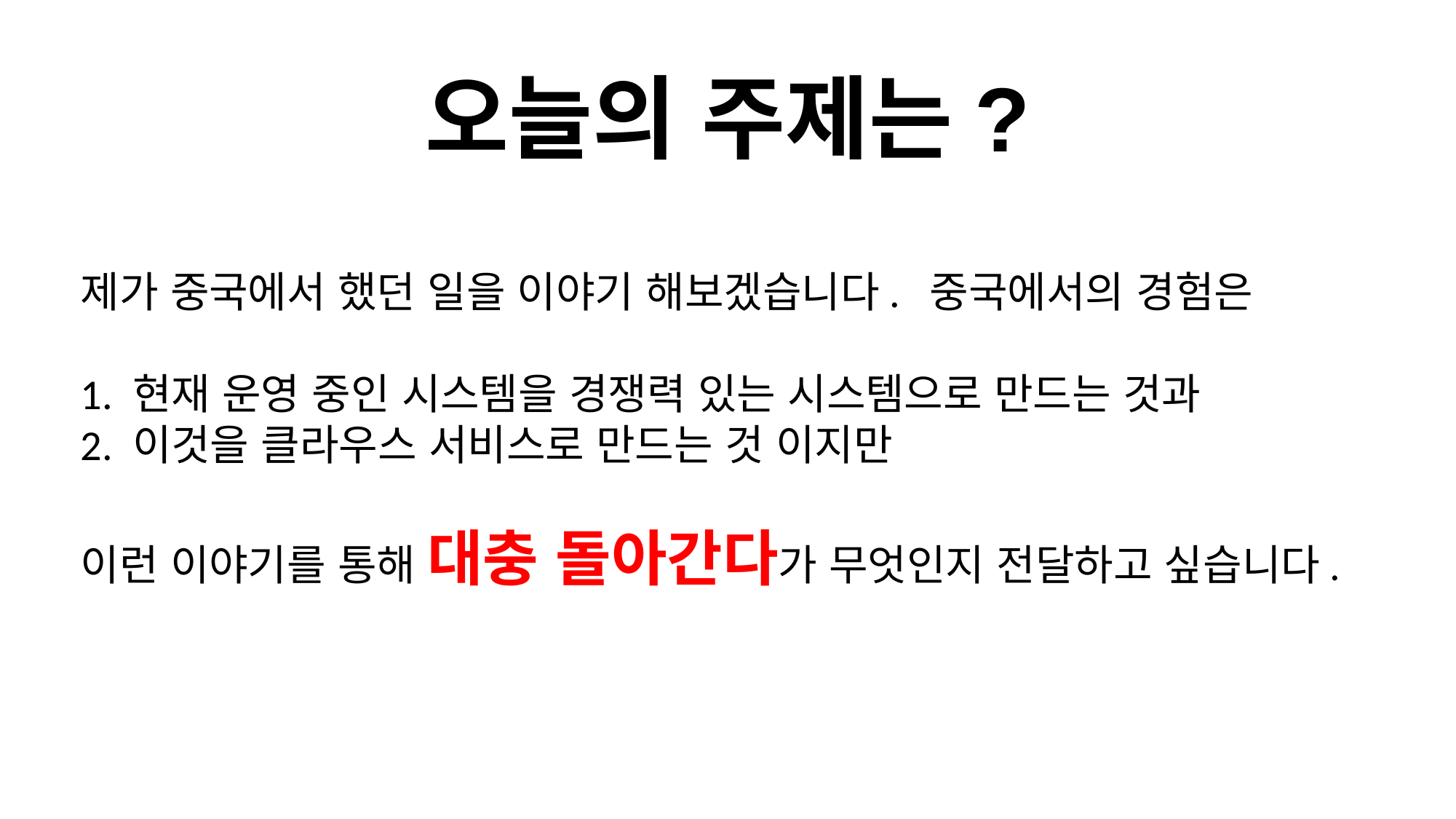

# 오늘의 주제는?
제가 중국에서 했던 일을 이야기 해보겠습니다.  중국에서의 경험은

1. 현재 운영 중인 시스템을 경쟁력 있는 시스템으로 만드는 것과
2. 이것을 클라우스 서비스로 만드는 것 이지만

이런 이야기를 통해 대충 돌아간다가 무엇인지 전달하고 싶습니다.